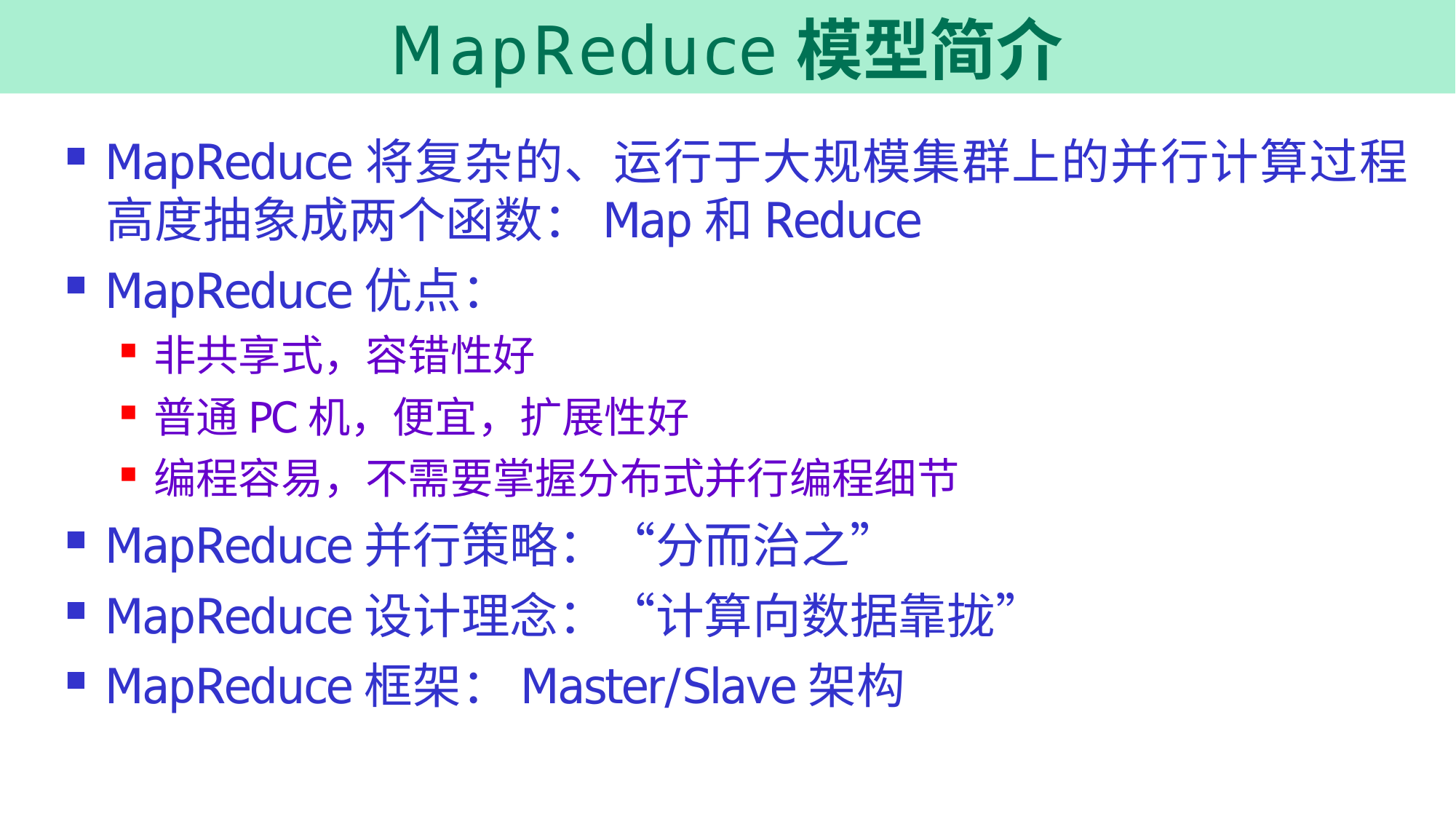

# MapReduce模型简介
MapReduce将复杂的、运行于大规模集群上的并行计算过程高度抽象成两个函数：Map和Reduce
MapReduce优点：
非共享式，容错性好
普通PC机，便宜，扩展性好
编程容易，不需要掌握分布式并行编程细节
MapReduce并行策略：“分而治之”
MapReduce设计理念：“计算向数据靠拢”
MapReduce框架：Master/Slave架构